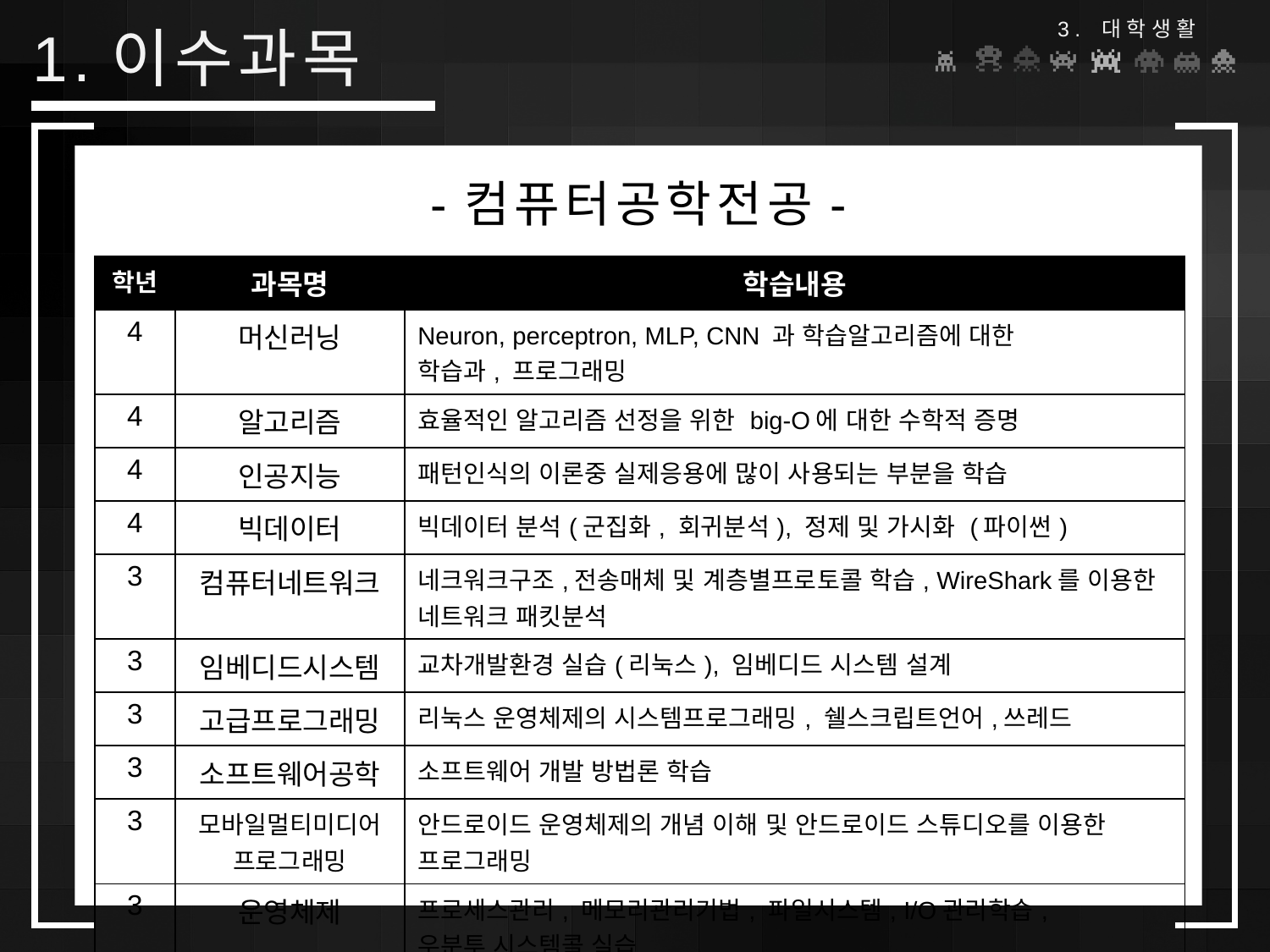

3. 대학생활
# 1.이수과목
-컴퓨터공학전공-

| 학년 | 과목명 | 학습내용 |
| --- | --- | --- |
| 4 | 머신러닝 | Neuron, perceptron, MLP, CNN 과 학습알고리즘에 대한 학습과, 프로그래밍 |
| 4 | 알고리즘 | 효율적인 알고리즘 선정을 위한 big-O에 대한 수학적 증명 |
| 4 | 인공지능 | 패턴인식의 이론중 실제응용에 많이 사용되는 부분을 학습 |
| 4 | 빅데이터 | 빅데이터 분석(군집화, 회귀분석), 정제 및 가시화 (파이썬) |
| 3 | 컴퓨터네트워크 | 네크워크구조,전송매체 및 계층별프로토콜 학습, WireShark를 이용한 네트워크 패킷분석 |
| 3 | 임베디드시스템 | 교차개발환경 실습(리눅스), 임베디드 시스템 설계 |
| 3 | 고급프로그래밍 | 리눅스 운영체제의 시스템프로그래밍, 쉘스크립트언어,쓰레드 |
| 3 | 소프트웨어공학 | 소프트웨어 개발 방법론 학습 |
| 3 | 모바일멀티미디어프로그래밍 | 안드로이드 운영체제의 개념 이해 및 안드로이드 스튜디오를 이용한 프로그래밍 |
| 3 | 운영체제 | 프로세스관리, 메모리관리기법, 파일시스템, I/O관리학습, 우분투 시스템콜 실습 |